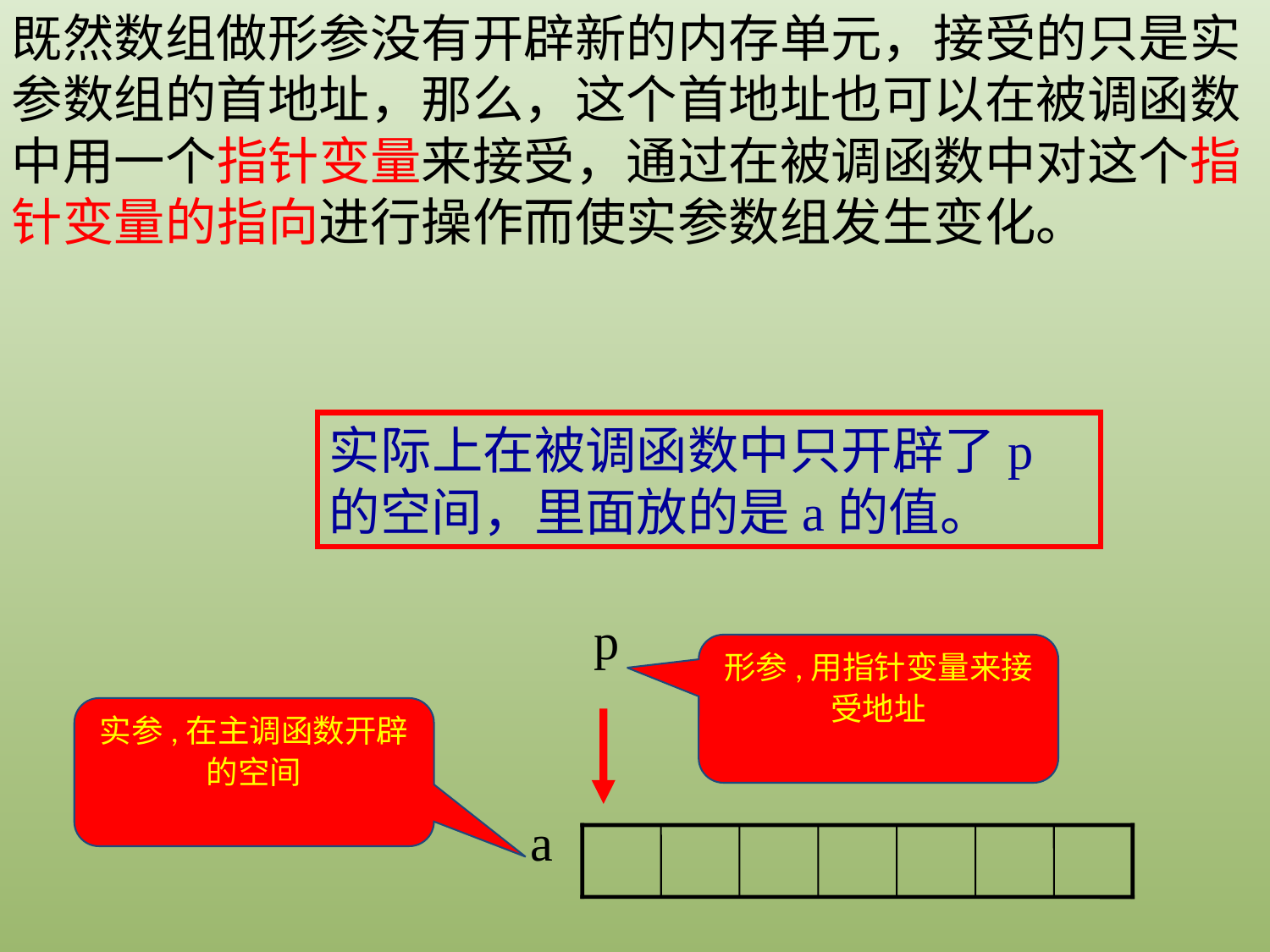

既然数组做形参没有开辟新的内存单元，接受的只是实参数组的首地址，那么，这个首地址也可以在被调函数中用一个指针变量来接受，通过在被调函数中对这个指针变量的指向进行操作而使实参数组发生变化。
实际上在被调函数中只开辟了p的空间，里面放的是a的值。
p

a

形参,用指针变量来接受地址
实参,在主调函数开辟的空间
457